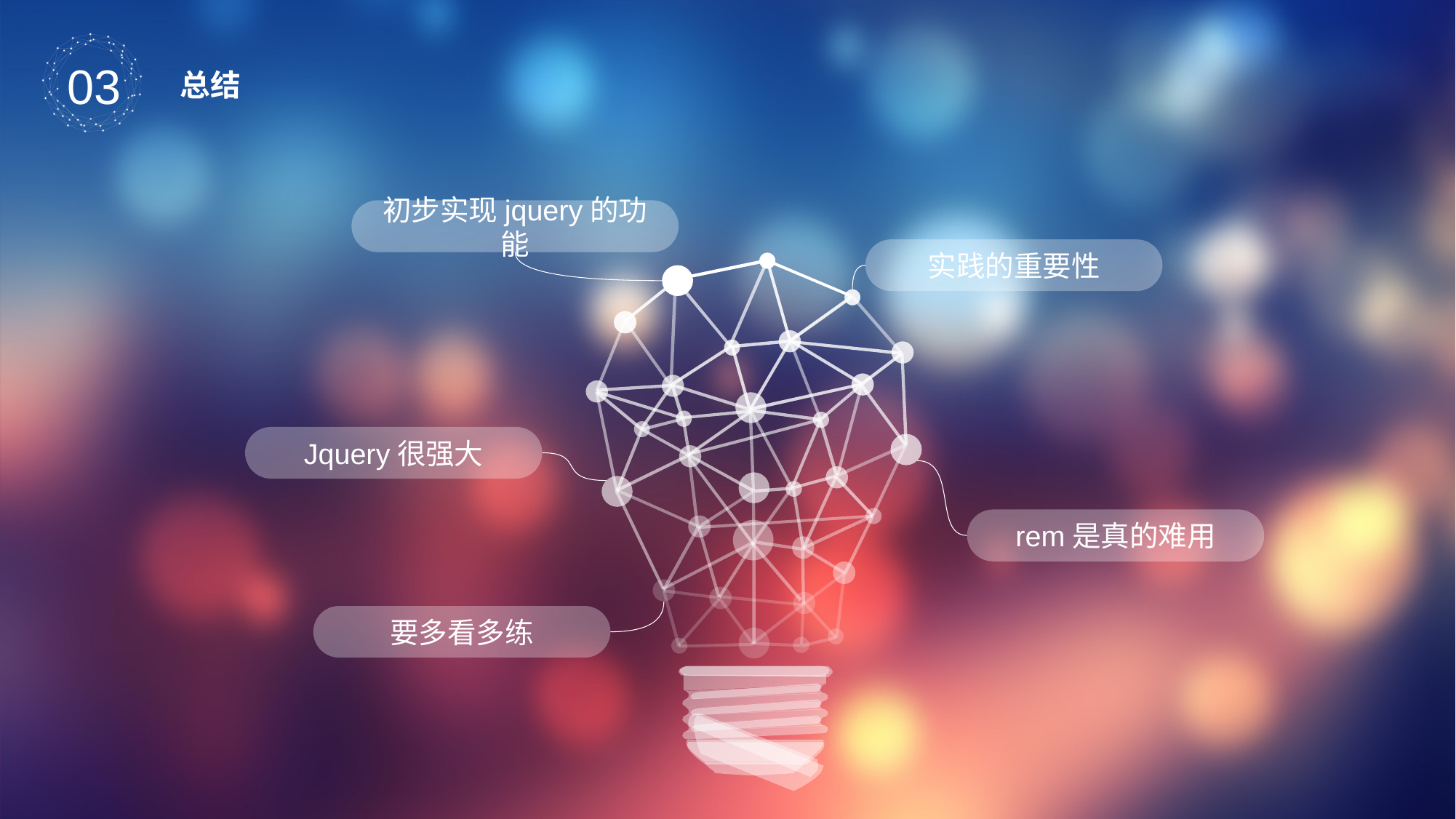

03
总结
初步实现jquery的功能
实践的重要性

Jquery很强大
rem是真的难用
要多看多练